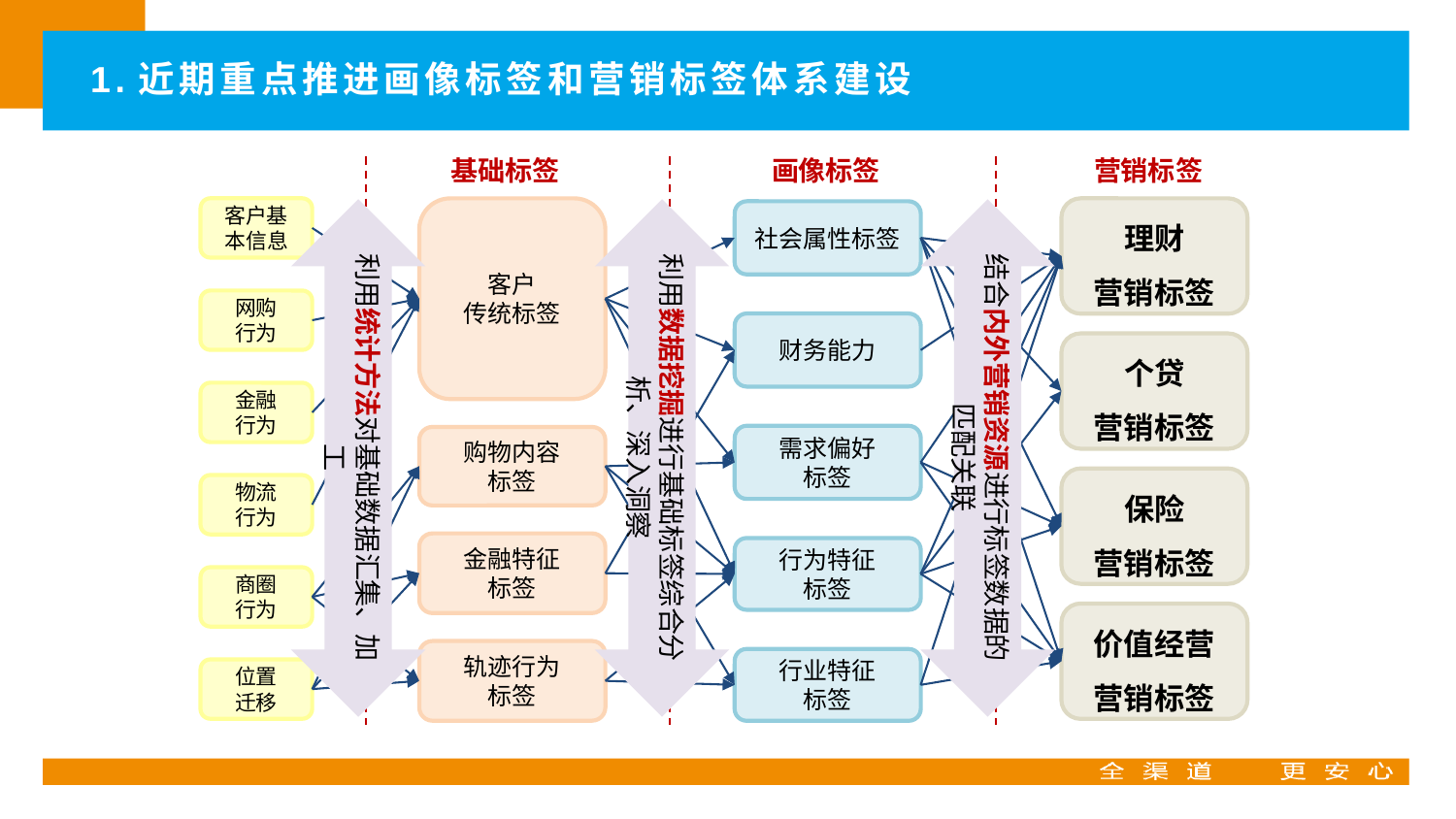

# 1.近期重点推进画像标签和营销标签体系建设
基础标签
画像标签
营销标签
客户基本信息
客户
传统标签
理财
营销标签
利用统计方法对基础数据汇集、加工
利用数据挖掘进行基础标签综合分析、深入洞察
结合内外营销资源进行标签数据的匹配关联
社会属性标签
网购
行为
财务能力
个贷
营销标签
金融
行为
需求偏好
标签
购物内容
标签
保险
营销标签
物流
行为
金融特征
标签
行为特征
标签
商圈
行为
价值经营
营销标签
轨迹行为
标签
行业特征
标签
位置
迁移